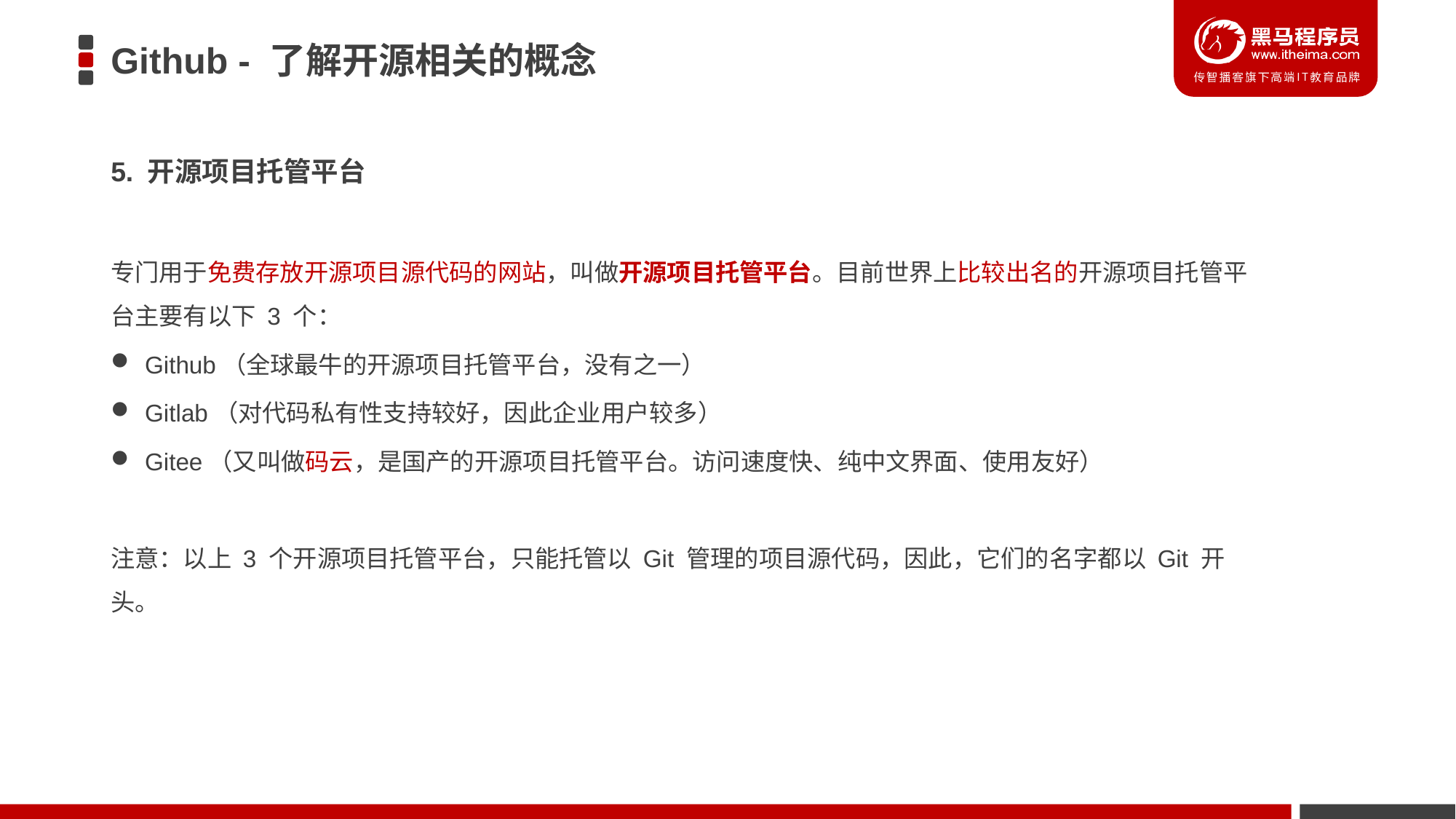

# Github - 了解开源相关的概念
5. 开源项目托管平台
专门用于免费存放开源项目源代码的网站，叫做开源项目托管平台。目前世界上比较出名的开源项目托管平台主要有以下 3 个：
Github（全球最牛的开源项目托管平台，没有之一）
Gitlab（对代码私有性支持较好，因此企业用户较多）
Gitee（又叫做码云，是国产的开源项目托管平台。访问速度快、纯中文界面、使用友好）

注意：以上 3 个开源项目托管平台，只能托管以 Git 管理的项目源代码，因此，它们的名字都以 Git 开头。